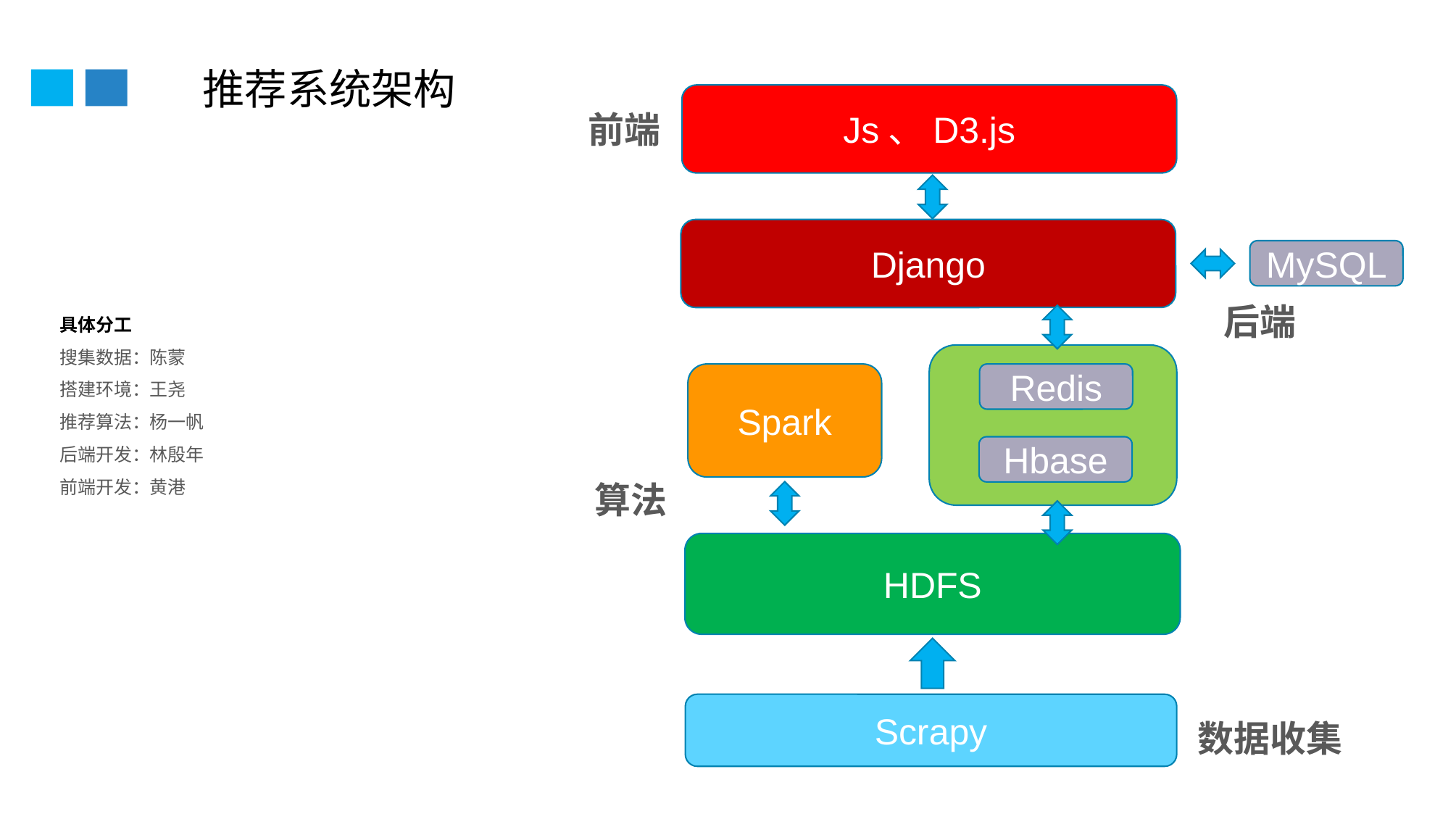

推荐系统架构

Js、D3.js
前端

Django
MySQL

后端
具体分工
搜集数据：陈蒙
搭建环境：王尧
推荐算法：杨一帆
后端开发：林殷年
前端开发：黄港

Spark
Redis
Hbase
算法

HDFS

Scrapy
数据收集